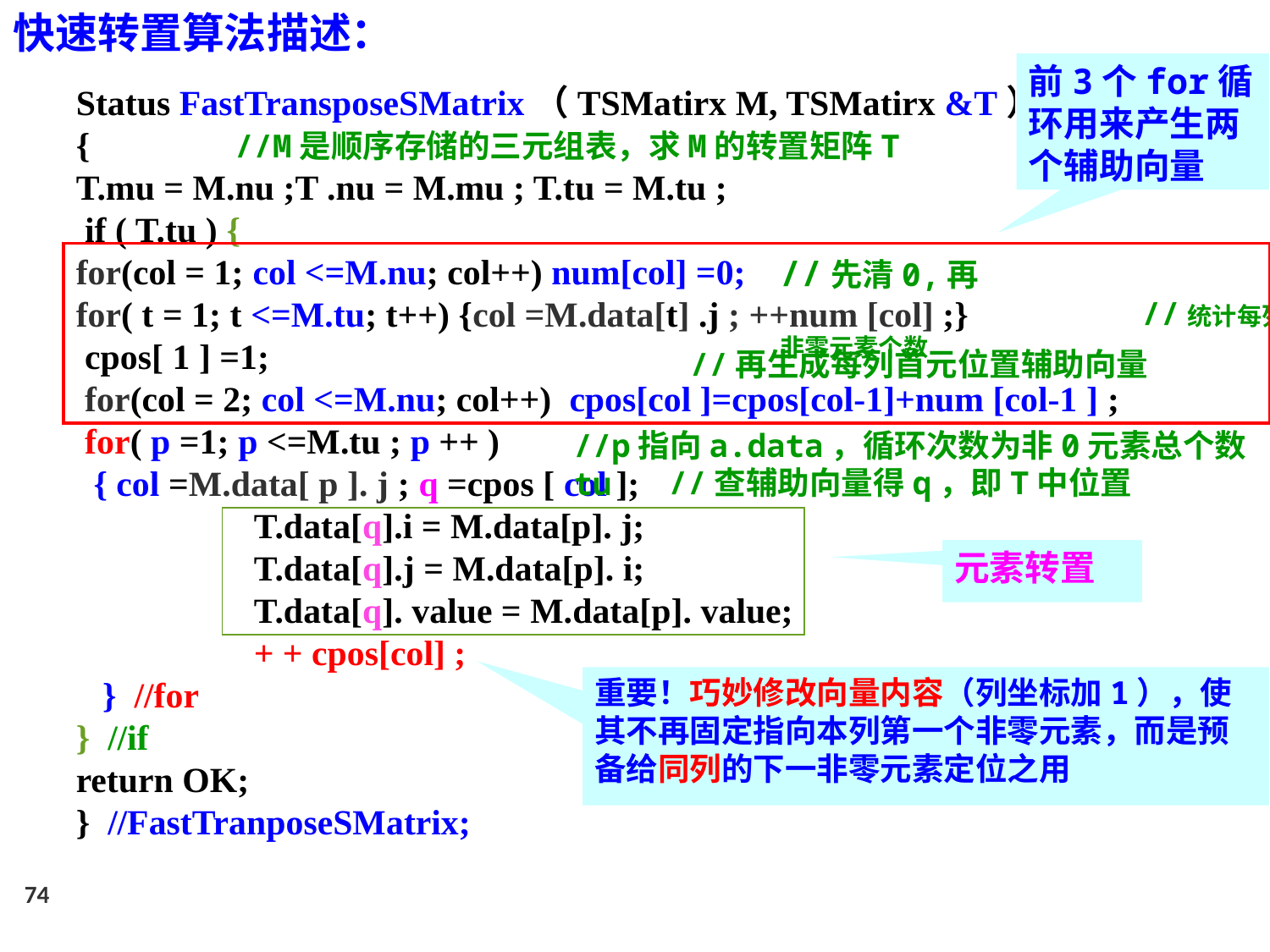

快速转置算法描述：
前3个for循环用来产生两个辅助向量
Status FastTransposeSMatrix（TSMatirx M, TSMatirx &T）
{
T.mu = M.nu ;T .nu = M.mu ; T.tu = M.tu ;
 if ( T.tu ) {
for(col = 1; col <=M.nu; col++) num[col] =0;
for( t = 1; t <=M.tu; t++) {col =M.data[t] .j ; ++num [col] ;}
 cpos[ 1 ] =1;
 for(col = 2; col <=M.nu; col++)  cpos[col ]=cpos[col-1]+num [col-1 ] ;
 for( p =1; p <=M.tu ; p ++ )
  { col =M.data[ p ]. j ; q =cpos [ col ];
                    T.data[q].i = M.data[p]. j;
                    T.data[q].j = M.data[p]. i;
                    T.data[q]. value = M.data[p]. value;
                    + + cpos[col] ;
   }  //for
}  //if
return OK;
}  //FastTranposeSMatrix;
//M是顺序存储的三元组表，求M的转置矩阵T

//先清0,再
                   //统计每列非零元素个数
//再生成每列首元位置辅助向量
//p指向a.data，循环次数为非0元素总个数tu
//查辅助向量得q，即T中位置

元素转置
重要！巧妙修改向量内容（列坐标加1），使其不再固定指向本列第一个非零元素，而是预备给同列的下一非零元素定位之用
74